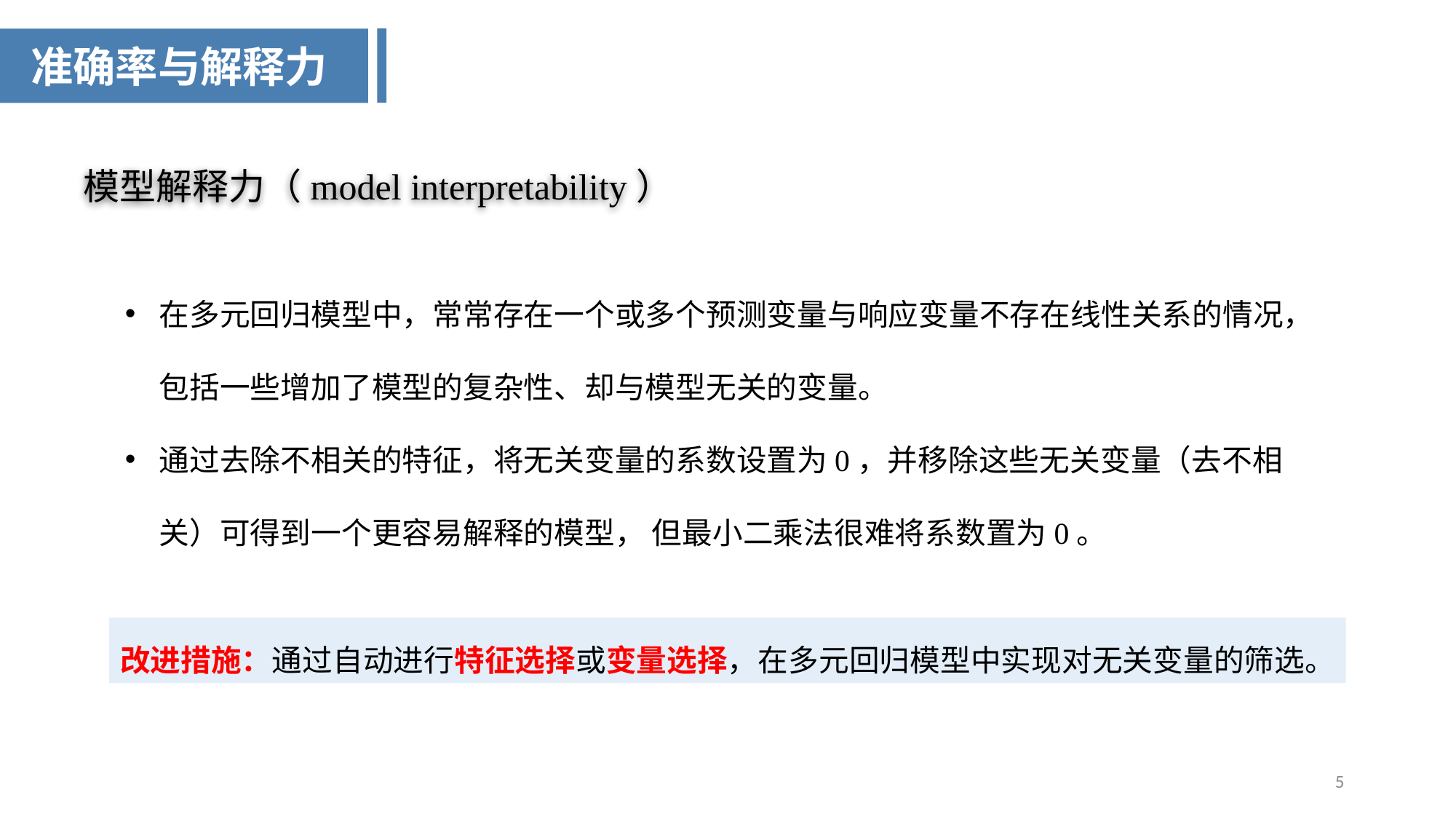

准确率与解释力
模型解释力（model interpretability）
在多元回归模型中，常常存在一个或多个预测变量与响应变量不存在线性关系的情况，包括一些增加了模型的复杂性、却与模型无关的变量。
通过去除不相关的特征，将无关变量的系数设置为0，并移除这些无关变量（去不相关）可得到一个更容易解释的模型， 但最小二乘法很难将系数置为0。
改进措施：通过自动进行特征选择或变量选择，在多元回归模型中实现对无关变量的筛选。
5